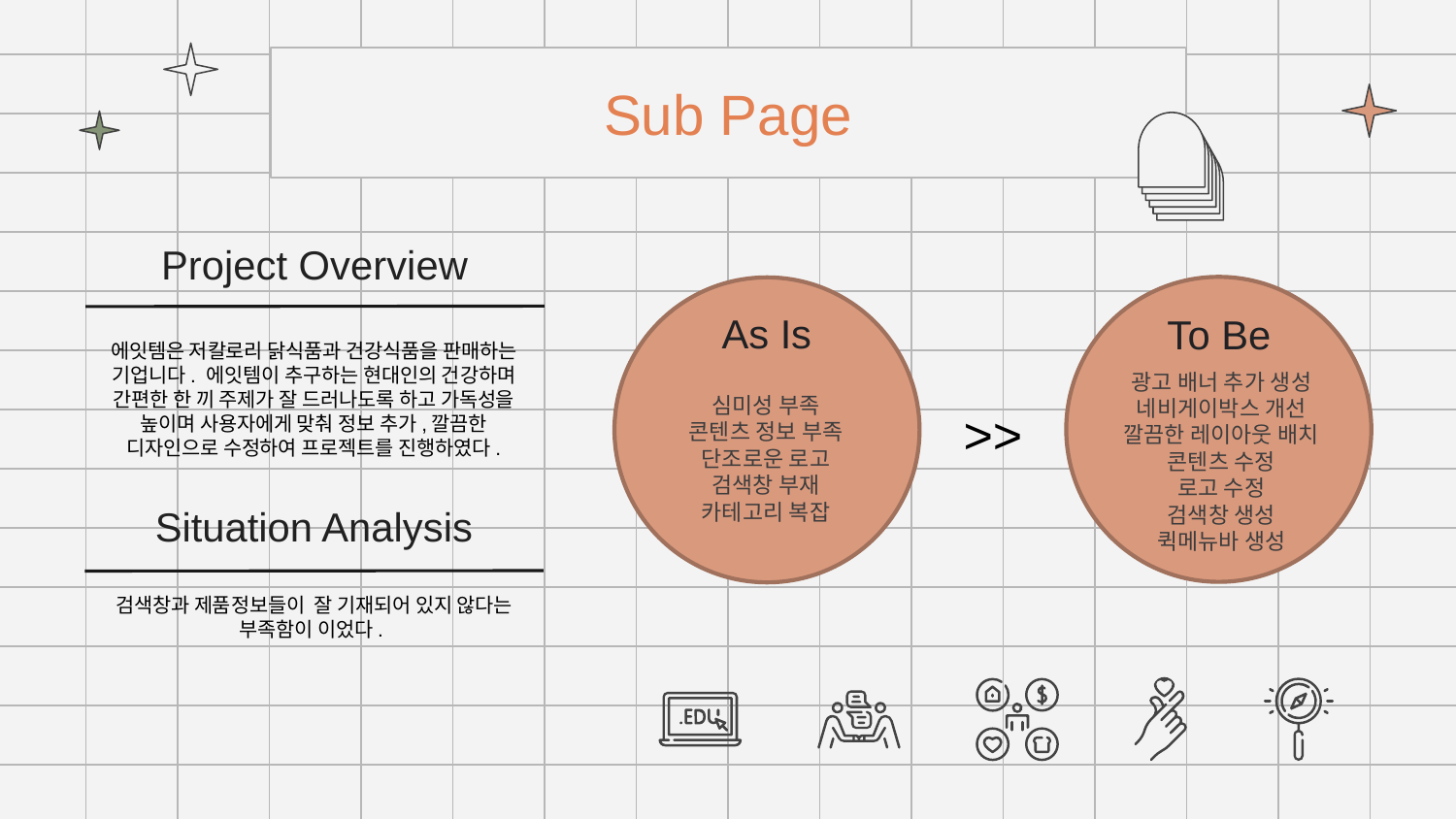

Sub Page

Project Overview

As Is
To Be
에잇템은 저칼로리 닭식품과 건강식품을 판매하는 기업니다. 에잇템이 추구하는 현대인의 건강하며 간편한 한 끼 주제가 잘 드러나도록 하고 가독성을 높이며 사용자에게 맞춰 정보 추가,깔끔한 디자인으로 수정하여 프로젝트를 진행하였다.
광고 배너 추가 생성
네비게이박스 개선
깔끔한 레이아웃 배치
콘텐츠 수정
로고 수정
검색창 생성
퀵메뉴바 생성

심미성 부족
콘텐츠 정보 부족
단조로운 로고
검색창 부재
카테고리 복잡
>>
Situation Analysis
검색창과 제품정보들이  잘 기재되어 있지 않다는 부족함이 이었다.